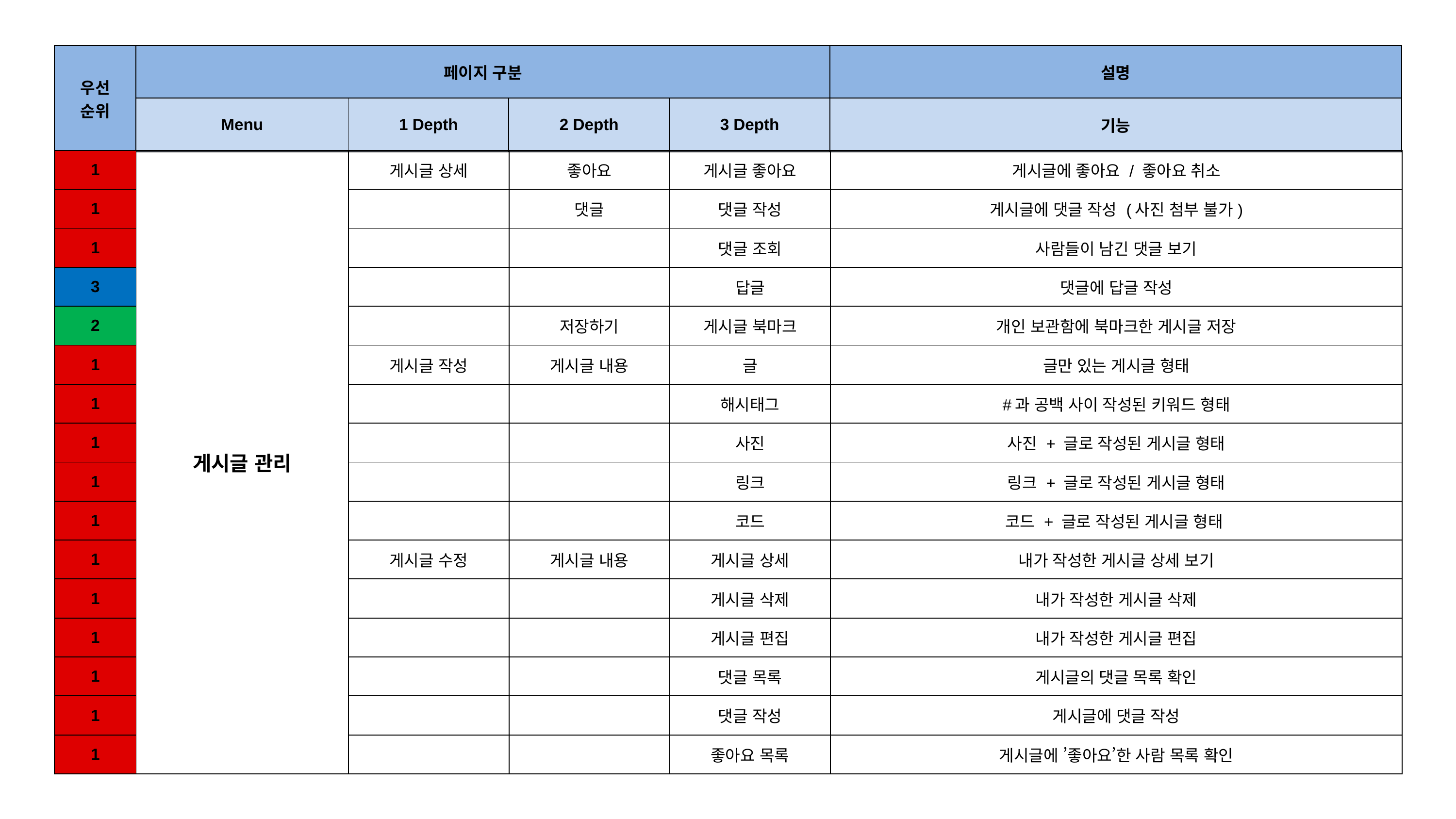

| 우선 순위 | 페이지 구분 |  |  |  | 설명 |
| --- | --- | --- | --- | --- | --- |
|  | Menu | 1 Depth | 2 Depth | 3 Depth | 기능 |
| 1 | 게시글 관리 | 게시글 상세 | 좋아요 | 게시글 좋아요 | 게시글에 좋아요 / 좋아요 취소 |
| --- | --- | --- | --- | --- | --- |
| 1 |  |  | 댓글 | 댓글 작성 | 게시글에 댓글 작성 (사진 첨부 불가) |
| 1 |  |  |  | 댓글 조회 | 사람들이 남긴 댓글 보기 |
| 3 |  |  |  | 답글 | 댓글에 답글 작성 |
| 2 |  |  | 저장하기 | 게시글 북마크 | 개인 보관함에 북마크한 게시글 저장 |
| 1 |  | 게시글 작성 | 게시글 내용 | 글 | 글만 있는 게시글 형태 |
| 1 |  |  |  | 해시태그 | #과 공백 사이 작성된 키워드 형태 |
| 1 |  |  |  | 사진 | 사진 + 글로 작성된 게시글 형태 |
| 1 |  |  |  | 링크 | 링크 + 글로 작성된 게시글 형태 |
| 1 |  |  |  | 코드 | 코드 + 글로 작성된 게시글 형태 |
| 1 |  | 게시글 수정 | 게시글 내용 | 게시글 상세 | 내가 작성한 게시글 상세 보기 |
| 1 |  |  |  | 게시글 삭제 | 내가 작성한 게시글 삭제 |
| 1 |  |  |  | 게시글 편집 | 내가 작성한 게시글 편집 |
| 1 |  |  |  | 댓글 목록 | 게시글의 댓글 목록 확인 |
| 1 |  |  |  | 댓글 작성 | 게시글에 댓글 작성 |
| 1 |  |  |  | 좋아요 목록 | 게시글에 ’좋아요’한 사람 목록 확인 |